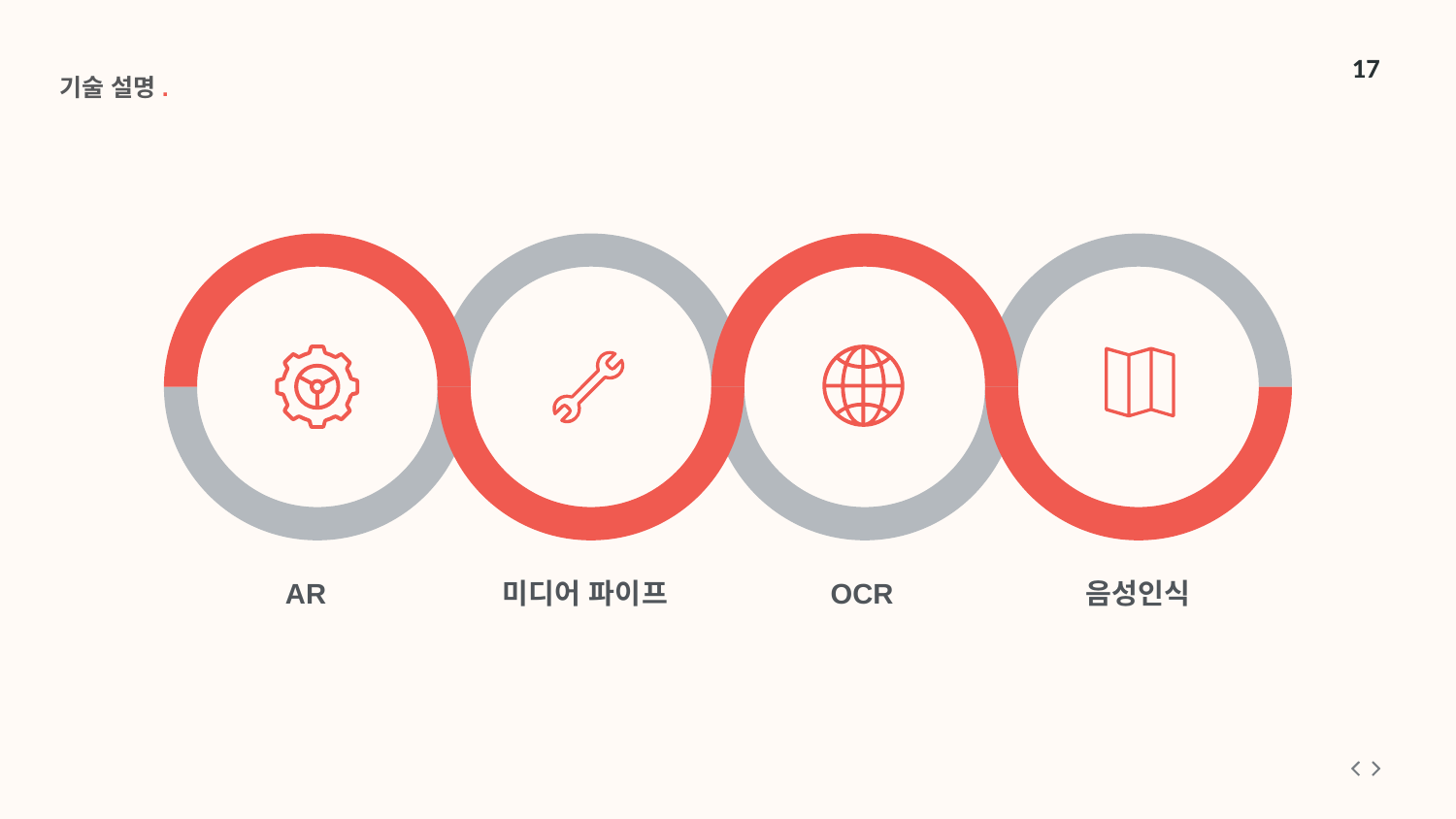

기술 설명.

AR

미디어 파이프

OCR

음성인식